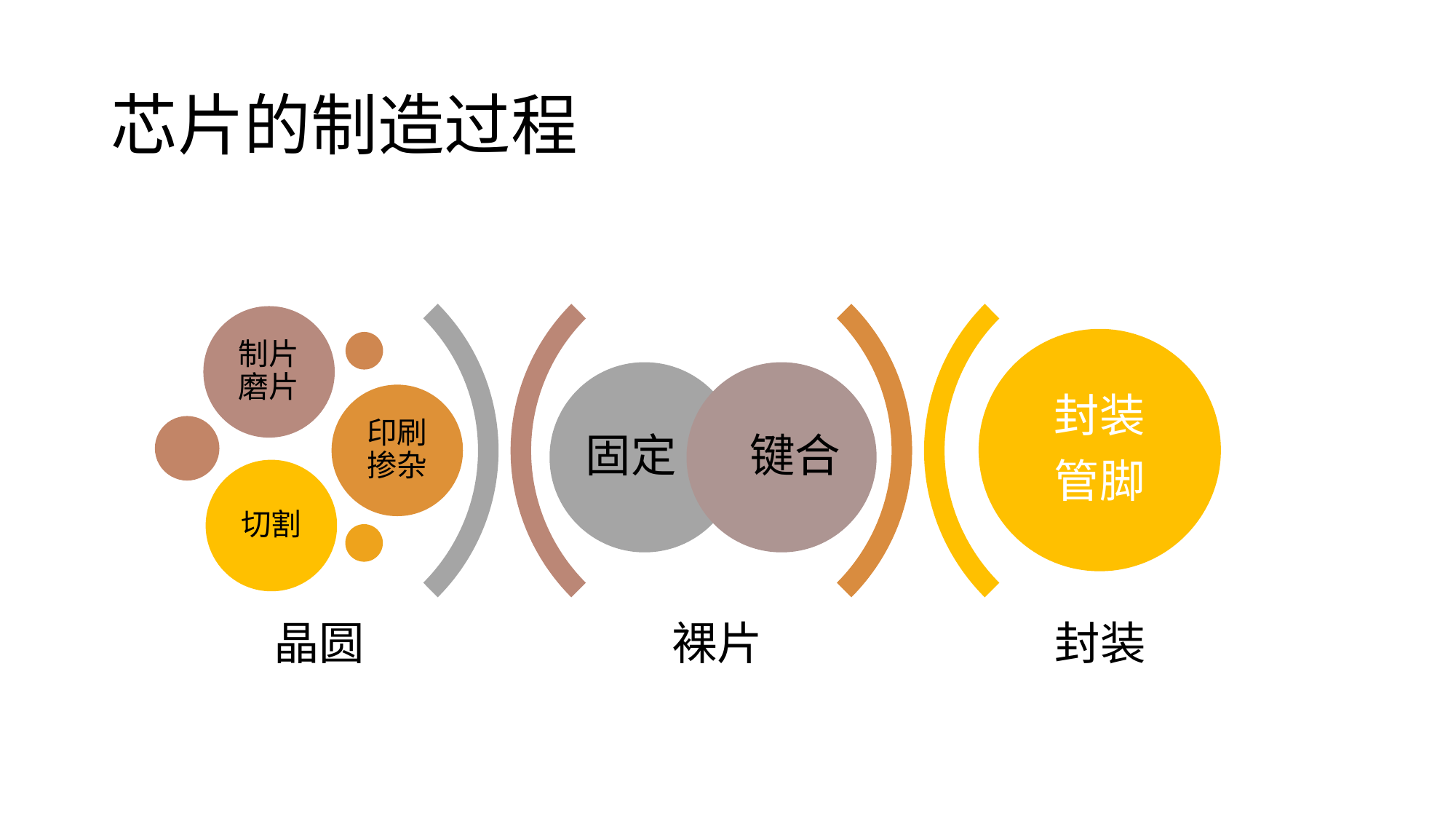

# 芯片的制造过程

制片磨片
封装
管脚

固定
键合
印刷掺杂

切割

晶圆
裸片
封装